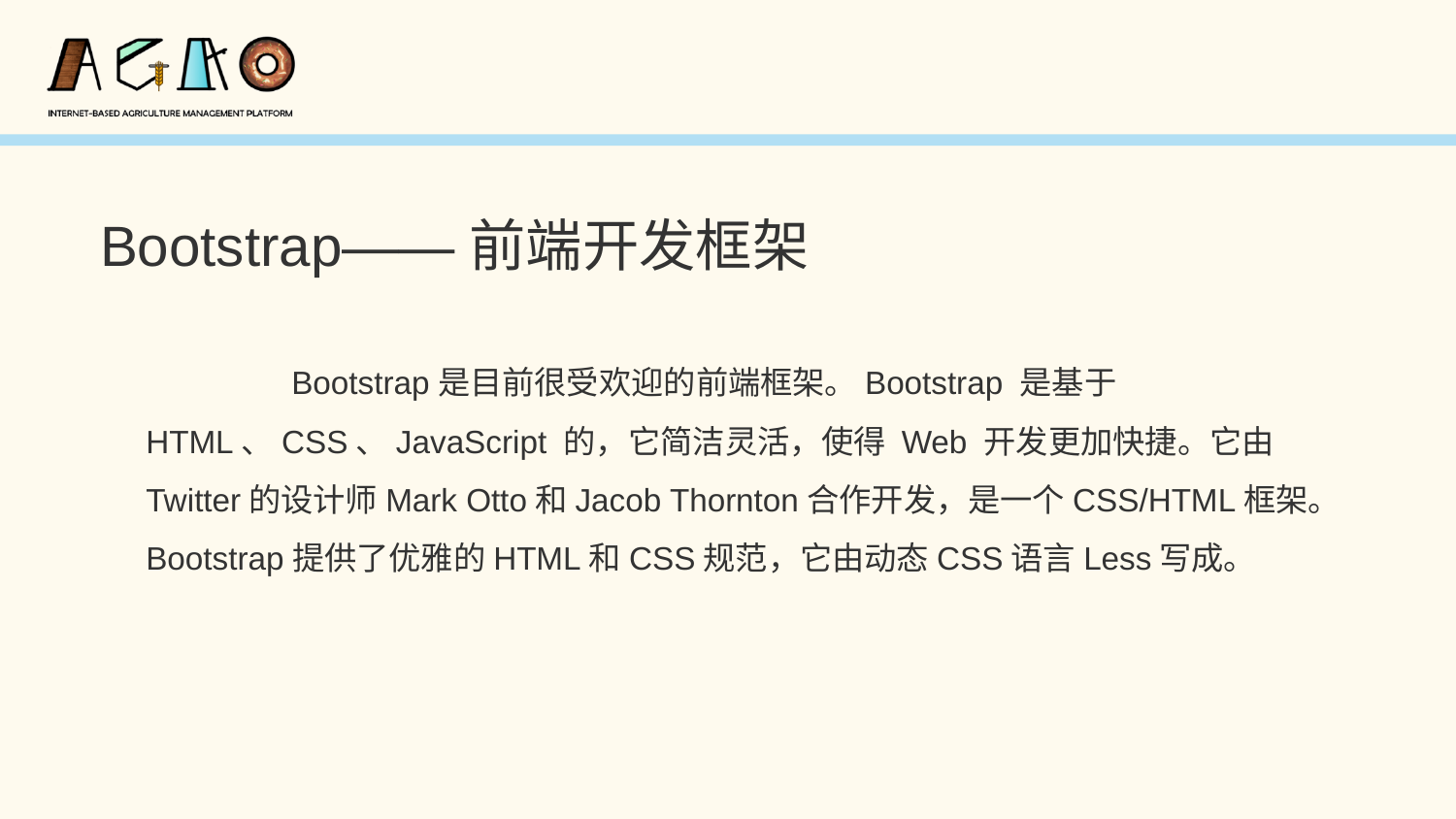

Bootstrap——前端开发框架
	Bootstrap是目前很受欢迎的前端框架。Bootstrap 是基于 HTML、CSS、JavaScript 的，它简洁灵活，使得 Web 开发更加快捷。它由Twitter的设计师Mark Otto和Jacob Thornton合作开发，是一个CSS/HTML框架。Bootstrap提供了优雅的HTML和CSS规范，它由动态CSS语言Less写成。